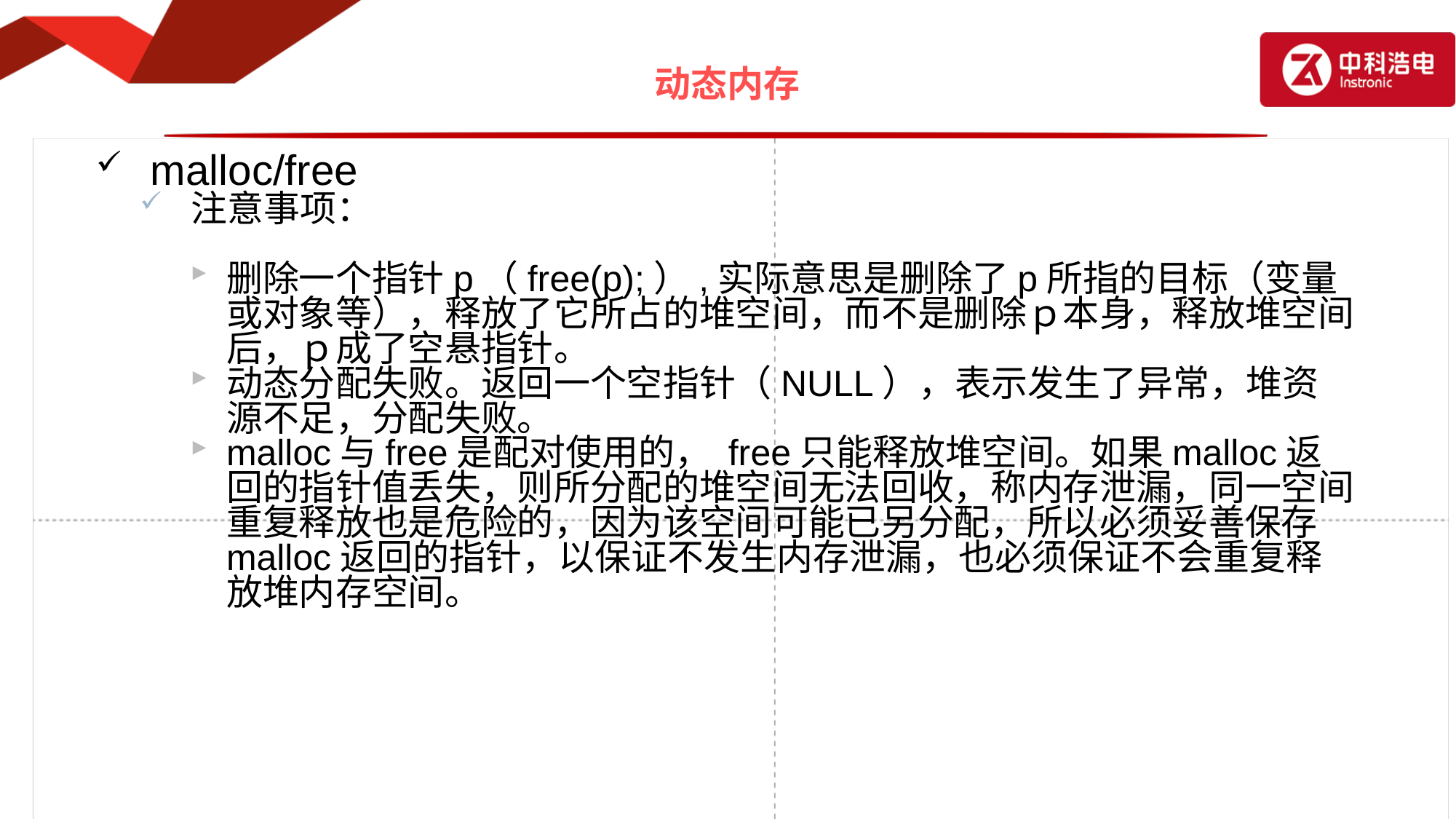

# 动态内存
malloc/free
 注意事项：

删除一个指针p（free(p);）,实际意思是删除了p所指的目标（变量或对象等），释放了它所占的堆空间，而不是删除ｐ本身，释放堆空间后，ｐ成了空悬指针。
动态分配失败。返回一个空指针（NULL），表示发生了异常，堆资源不足，分配失败。
malloc与free是配对使用的， free只能释放堆空间。如果malloc返回的指针值丢失，则所分配的堆空间无法回收，称内存泄漏，同一空间重复释放也是危险的，因为该空间可能已另分配，所以必须妥善保存malloc返回的指针，以保证不发生内存泄漏，也必须保证不会重复释放堆内存空间。